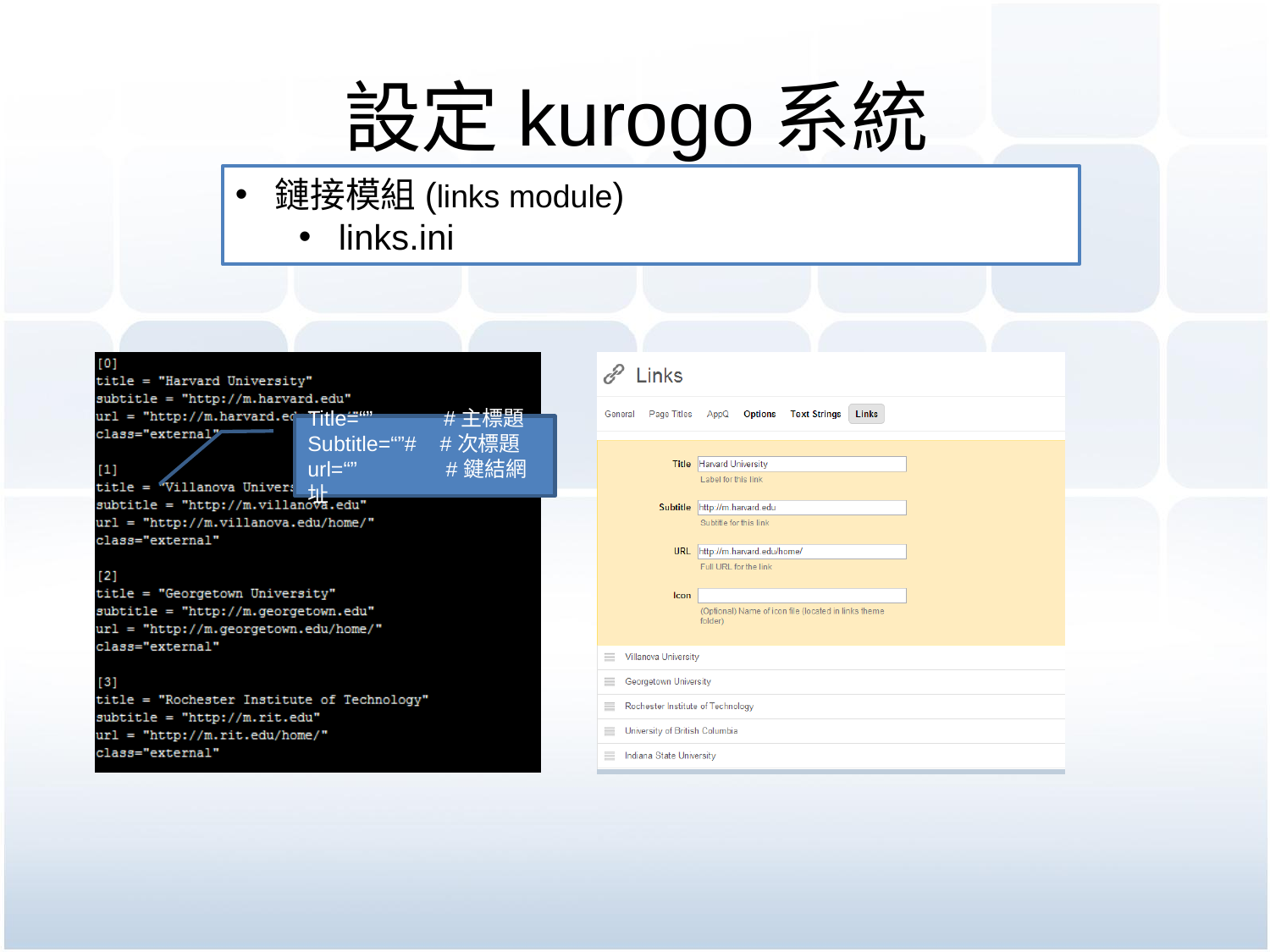

# 設定kurogo系統
鏈接模組(links module)
links.ini

Title=“”            #主標題
Subtitle=“”#    #次標題
url=“”               #鍵結網址